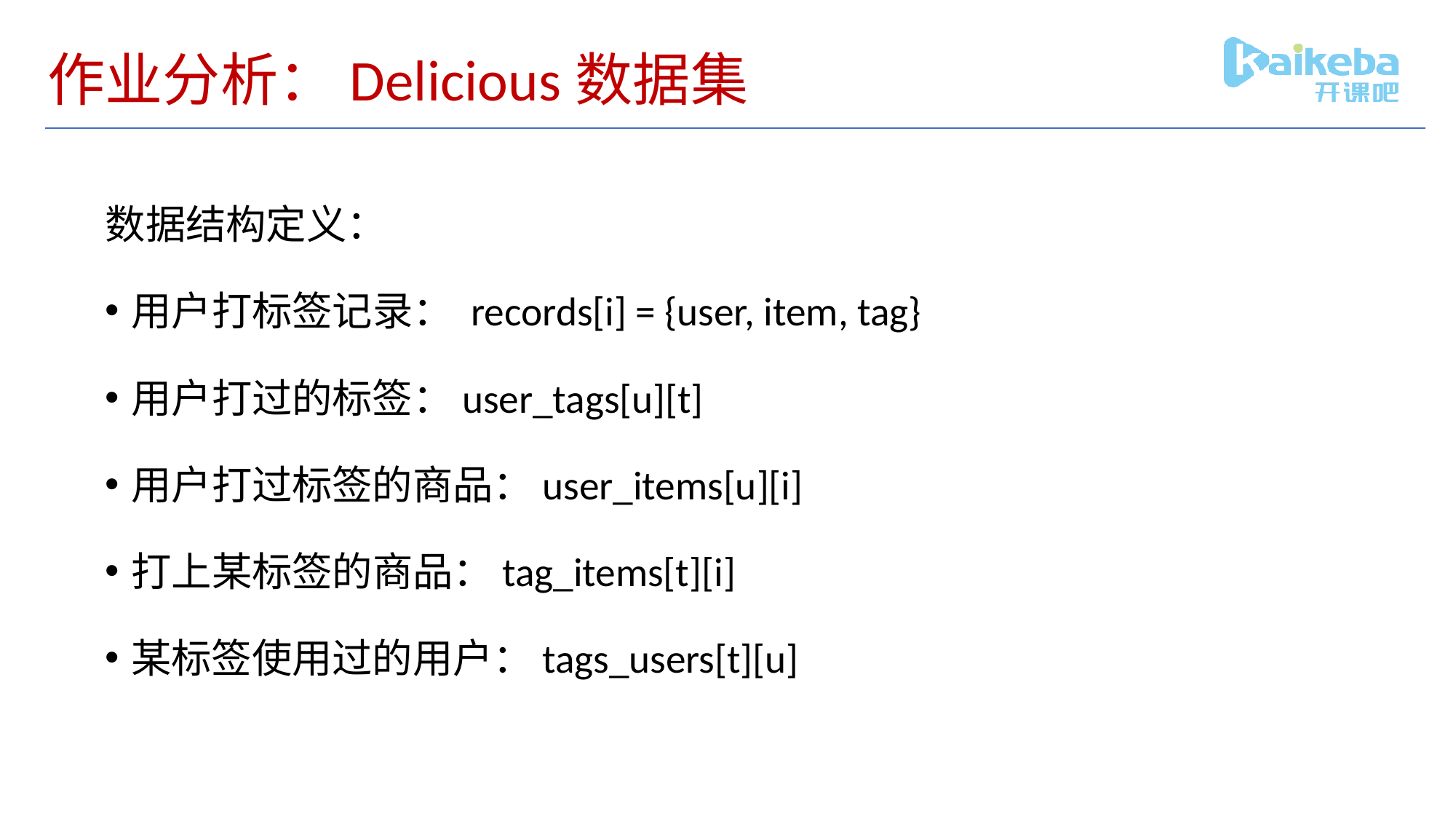

# 作业分析：Delicious数据集
数据结构定义：
用户打标签记录： records[i] = {user, item, tag}
用户打过的标签：user_tags[u][t]
用户打过标签的商品：user_items[u][i]
打上某标签的商品：tag_items[t][i]
某标签使用过的用户：tags_users[t][u]